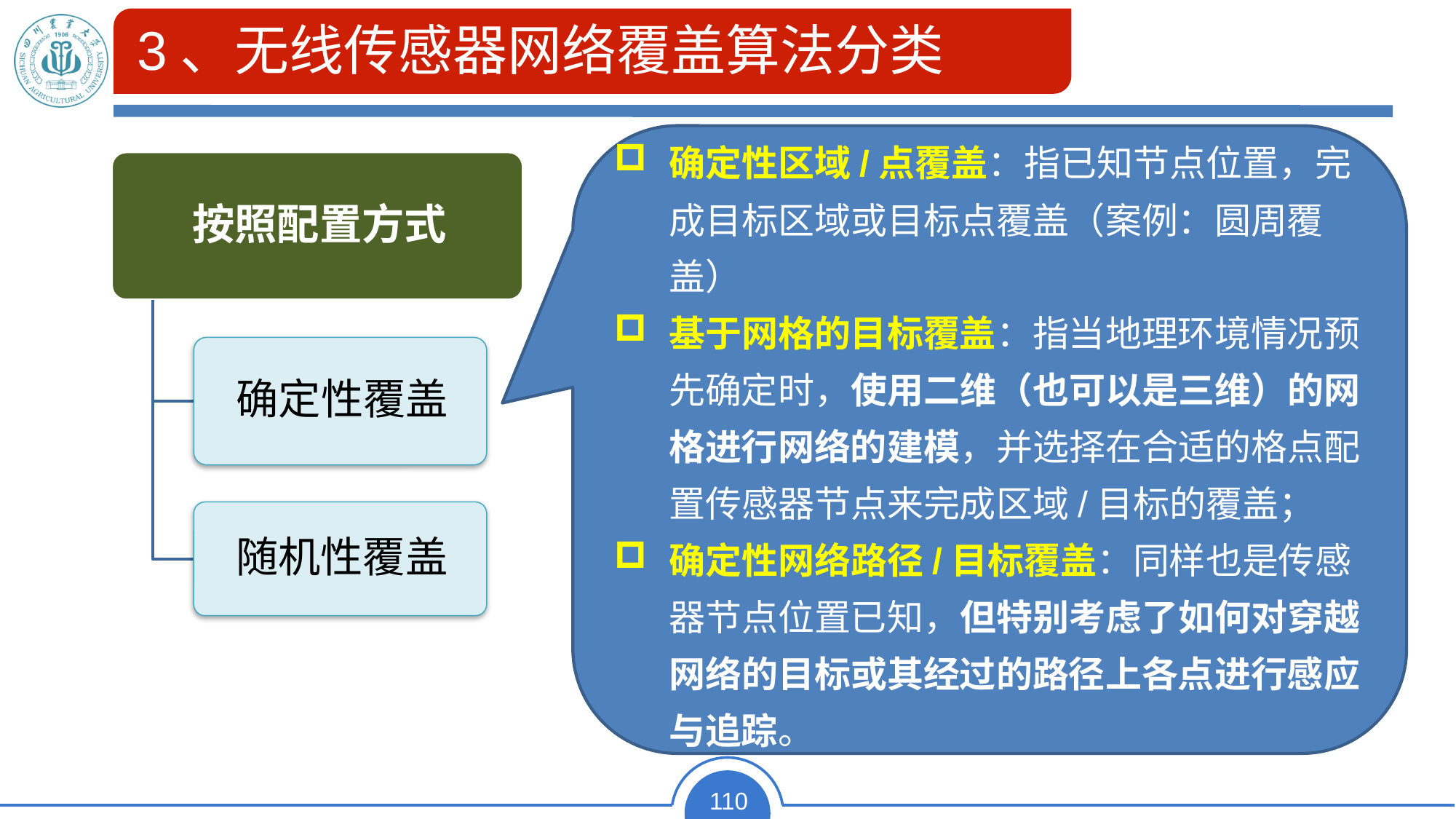

# 3、无线传感器网络覆盖算法分类
确定性区域/点覆盖：指已知节点位置，完成目标区域或目标点覆盖（案例：圆周覆盖）
基于网格的目标覆盖：指当地理环境情况预先确定时，使用二维（也可以是三维）的网格进行网络的建模，并选择在合适的格点配置传感器节点来完成区域/目标的覆盖；
确定性网络路径/目标覆盖：同样也是传感器节点位置已知，但特别考虑了如何对穿越网络的目标或其经过的路径上各点进行感应与追踪。
按照配置方式
确定性覆盖
随机性覆盖
根据无线传感器网络不同覆盖目标
面覆盖
点覆盖
栅栏覆盖